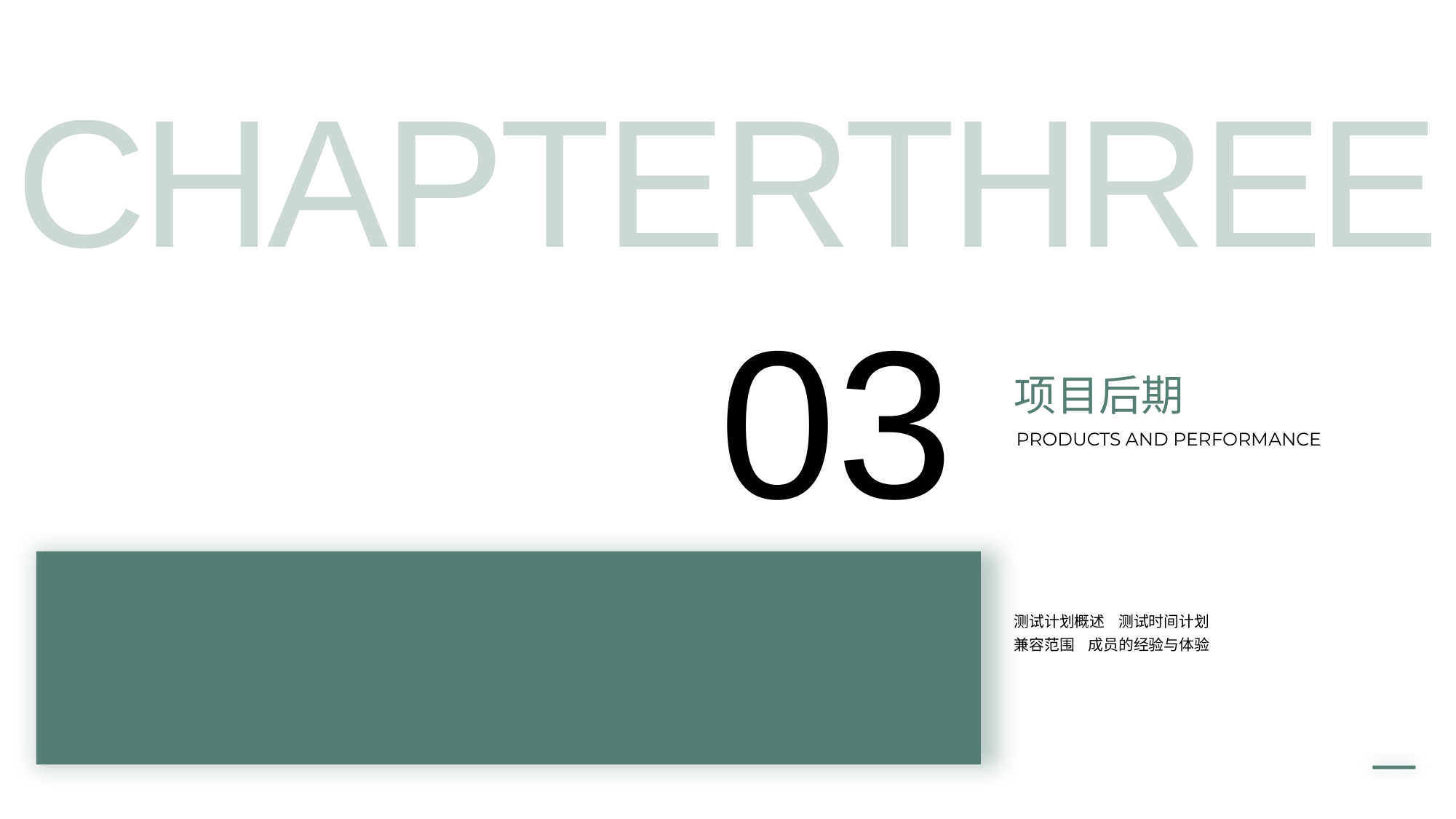

CHAPTERTHREE
03
项目后期
PRODUCTS AND PERFORMANCE

测试计划概述    测试时间计划
兼容范围    成员的经验与体验